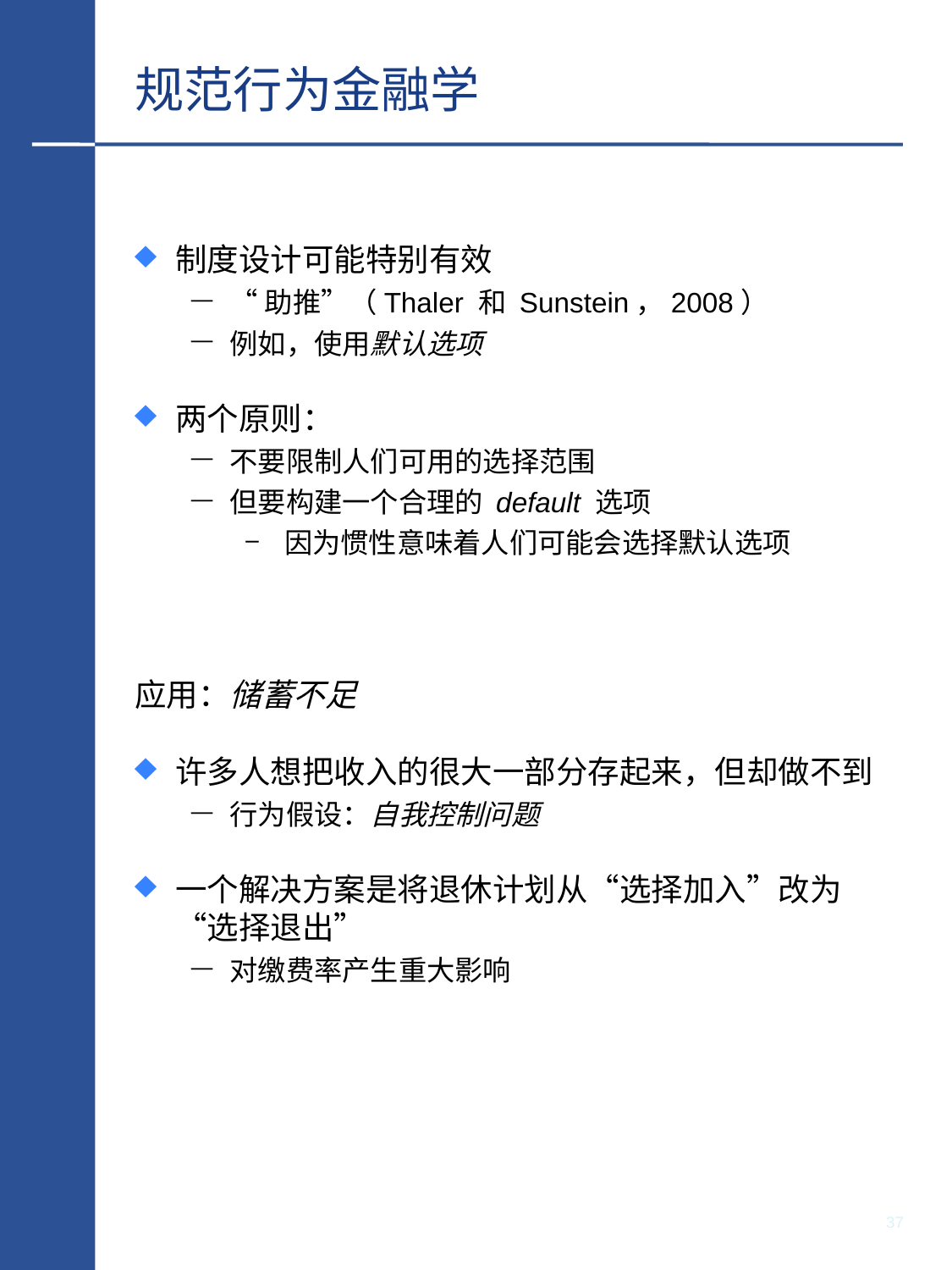

# 规范行为金融学
制度设计可能特别有效
“助推”（Thaler 和 Sunstein，2008）
例如，使用默认选项
两个原则：
不要限制人们可用的选择范围
但要构建一个合理的 default 选项
因为惯性意味着人们可能会选择默认选项

应用：储蓄不足
许多人想把收入的很大一部分存起来，但却做不到
行为假设：自我控制问题
一个解决方案是将退休计划从“选择加入”改为“选择退出”
对缴费率产生重大影响
37